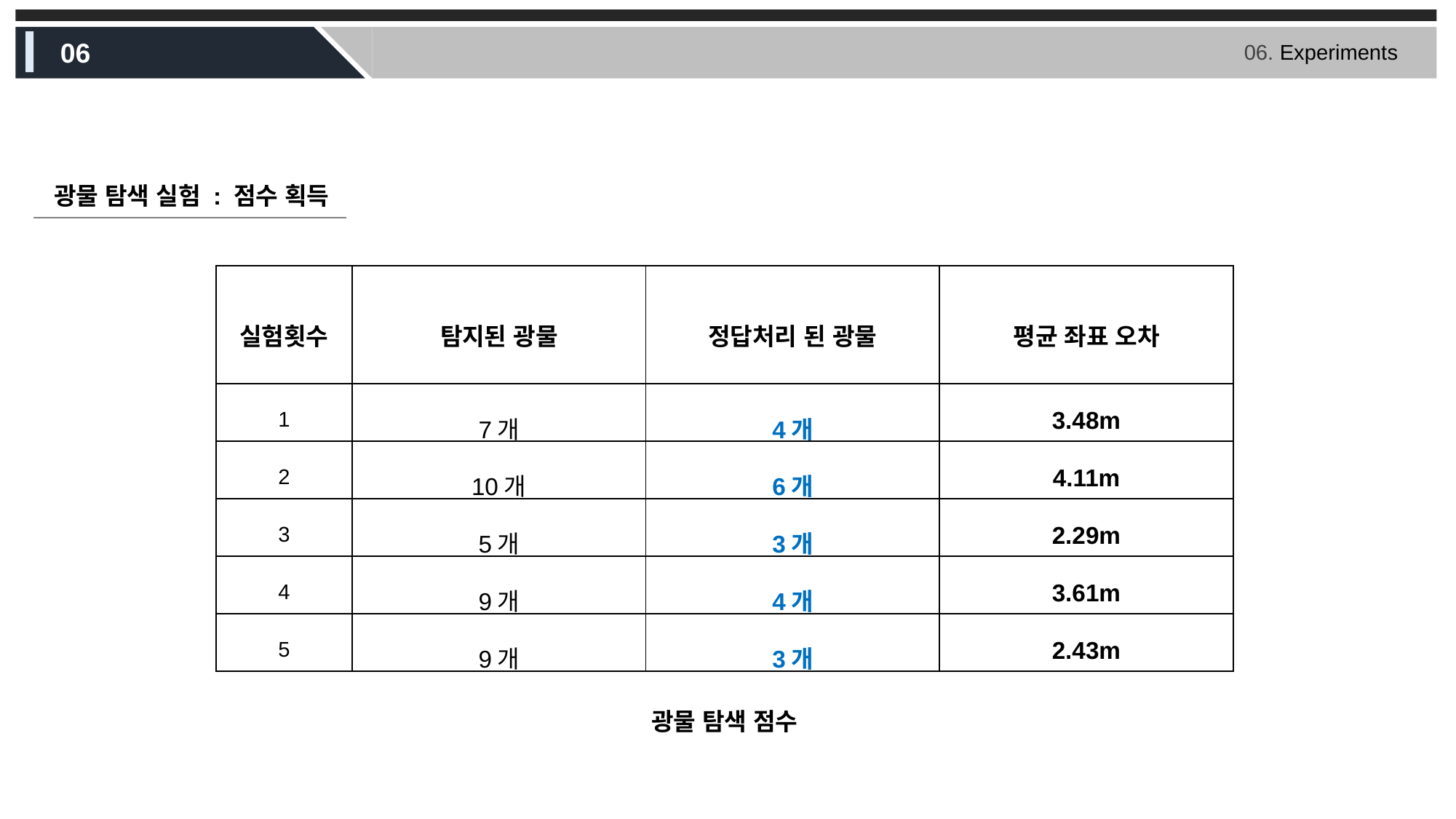

06

06. Experiments
광물 탐색 실험 : 점수 획득
| 실험횟수 | 탐지된 광물 | 정답처리 된 광물 | 평균 좌표 오차 |
| --- | --- | --- | --- |
| 1 | 7개 | 4개 | 3.48m |
| 2 | 10개 | 6개 | 4.11m |
| 3 | 5개 | 3개 | 2.29m |
| 4 | 9개 | 4개 | 3.61m |
| 5 | 9개 | 3개 | 2.43m |
광물 탐색 점수